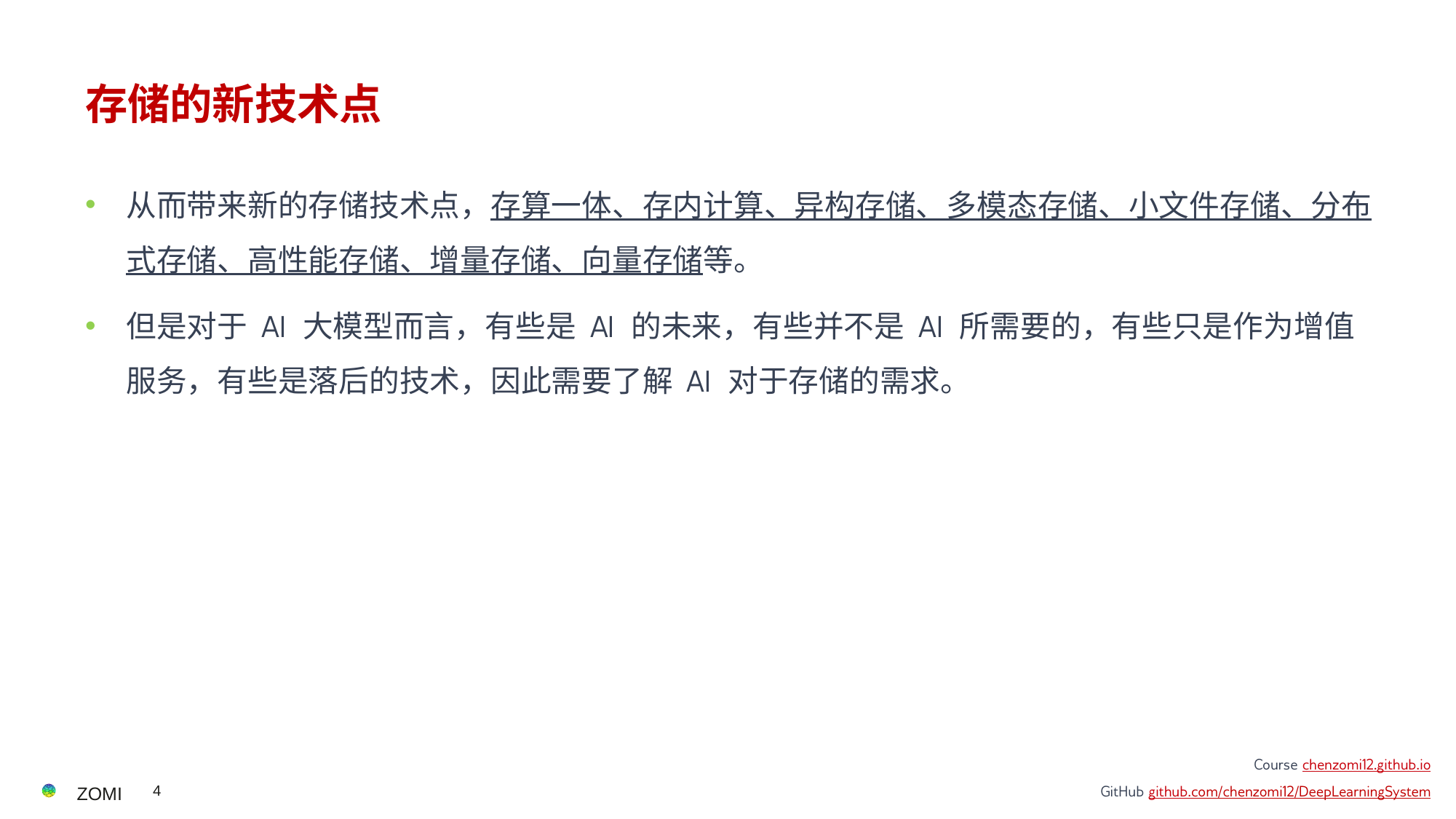

# 存储的新技术点
从而带来新的存储技术点，存算一体、存内计算、异构存储、多模态存储、小文件存储、分布式存储、高性能存储、增量存储、向量存储等。
但是对于 AI 大模型而言，有些是 AI 的未来，有些并不是 AI 所需要的，有些只是作为增值服务，有些是落后的技术，因此需要了解 AI 对于存储的需求。